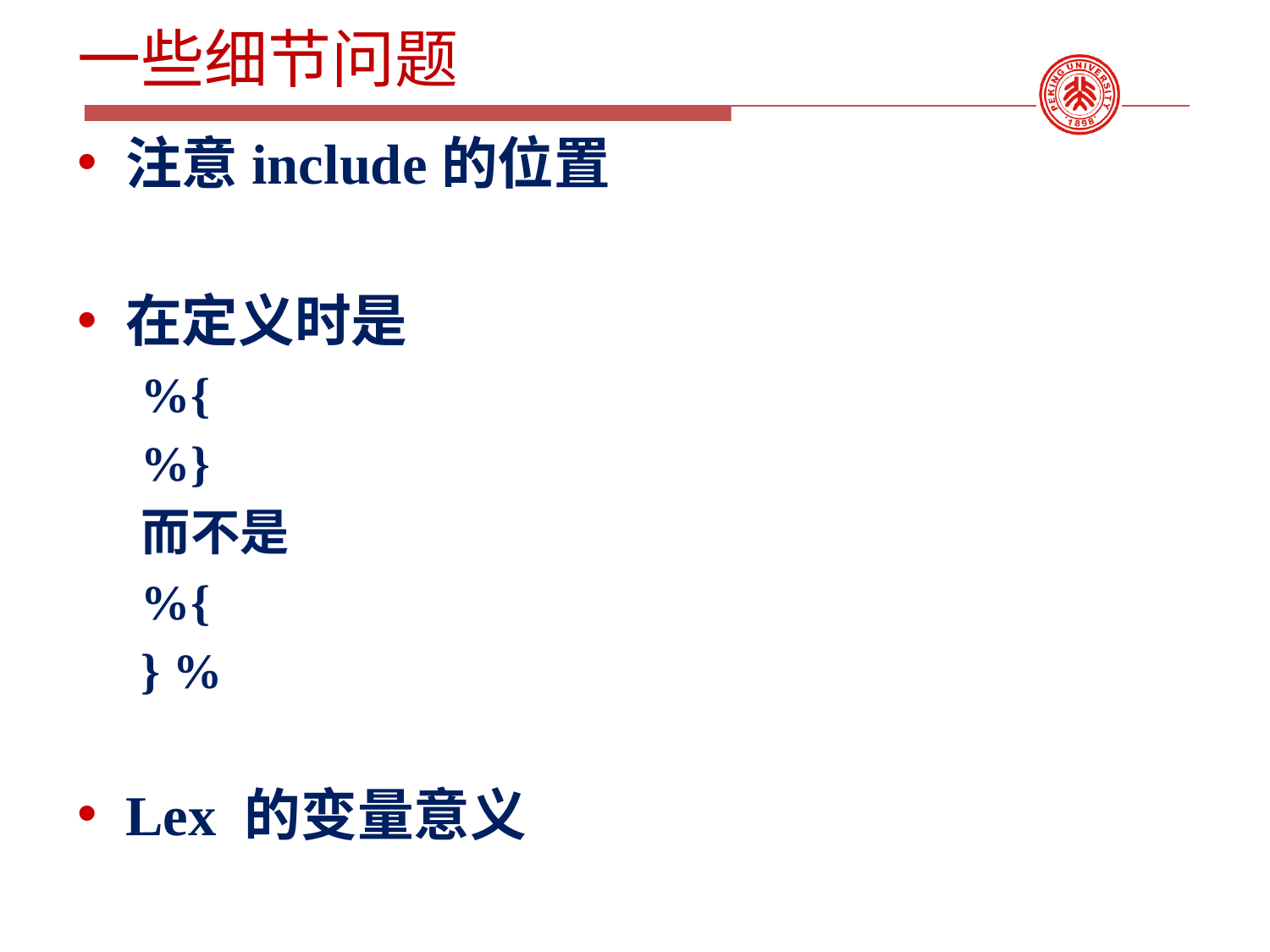

# 一些细节问题
注意include的位置

在定义时是
%{
%}
而不是
%{
} %

Lex 的变量意义